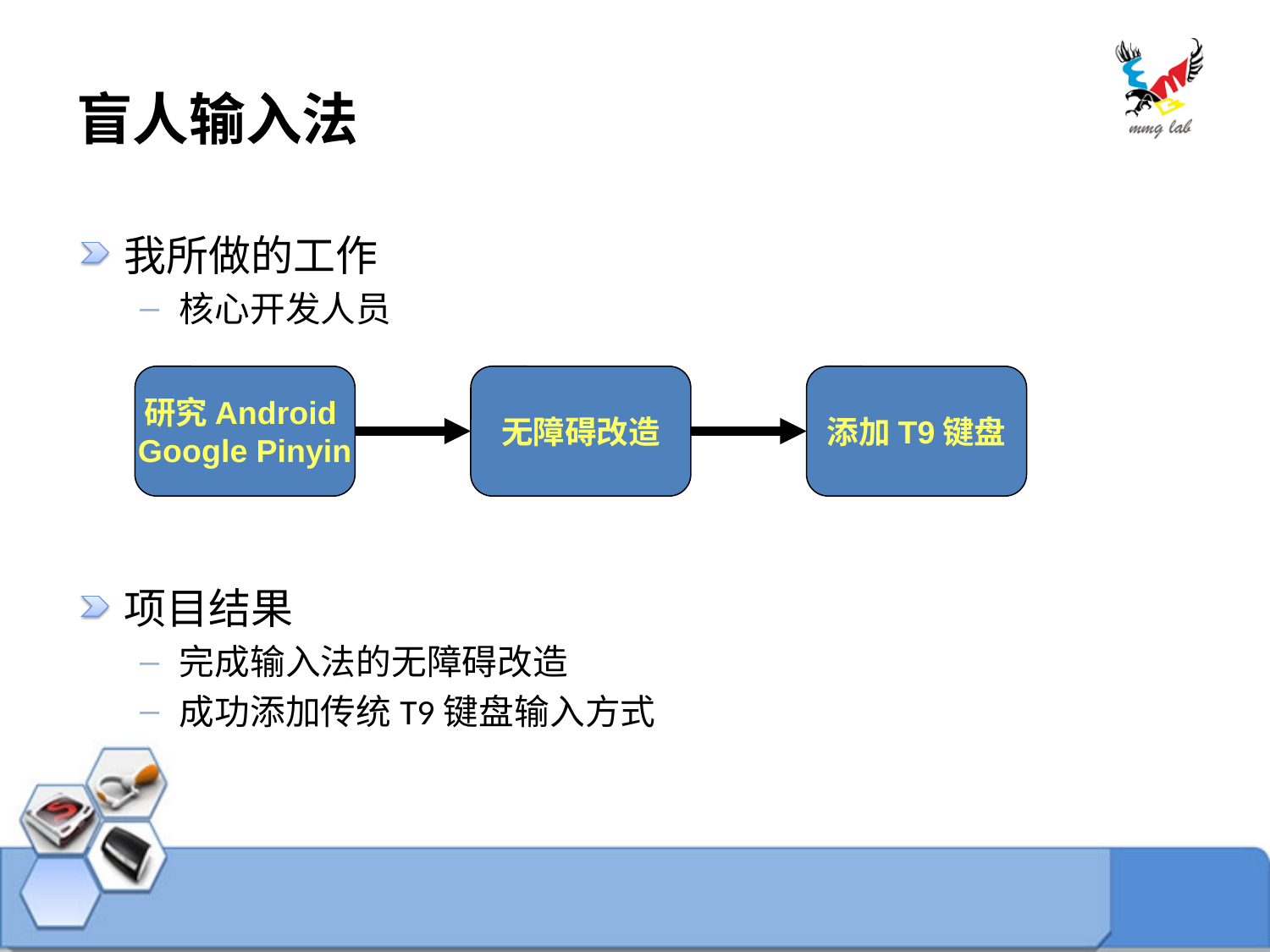

# 盲人输入法
我所做的工作
核心开发人员

项目结果
完成输入法的无障碍改造
成功添加传统T9键盘输入方式

研究Android
Google Pinyin
无障碍改造
添加T9键盘